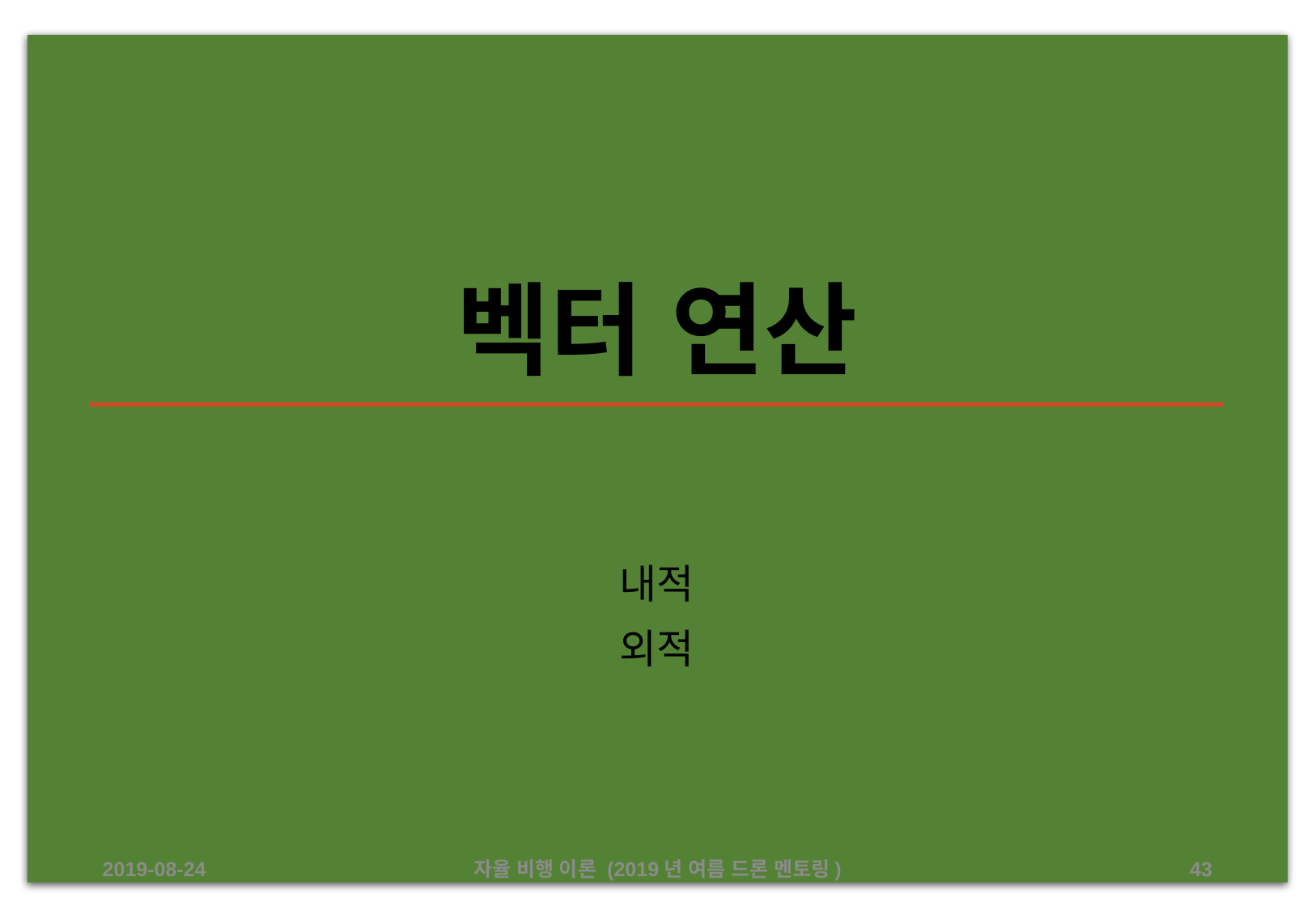

# 벡터 연산
내적
외적
2019-08-24
자율 비행 이론 (2019년 여름 드론 멘토링)
43